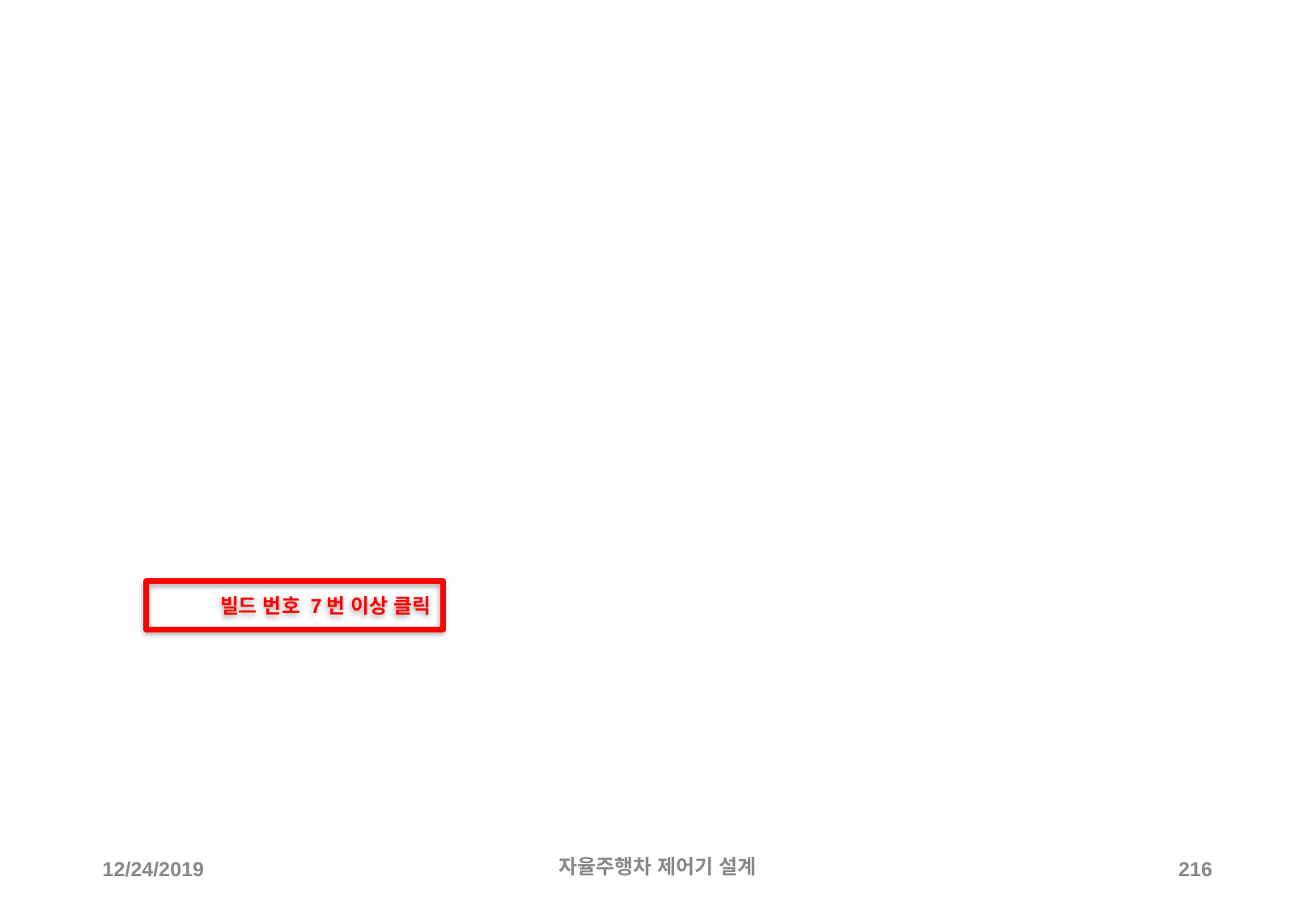

빌드 번호 7번 이상 클릭
12/24/2019
자율주행차 제어기 설계
216